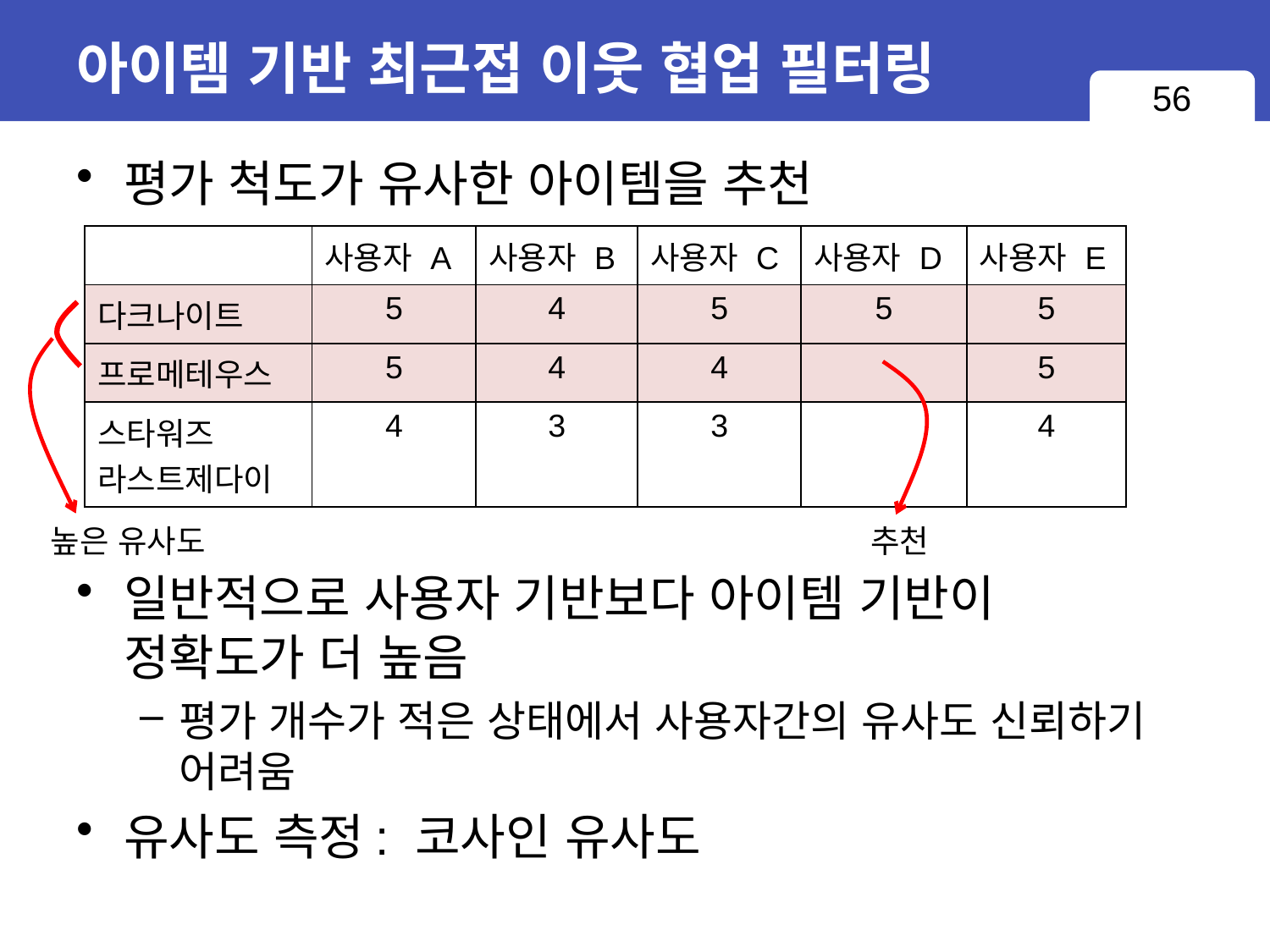

# 아이템 기반 최근접 이웃 협업 필터링
56
평가 척도가 유사한 아이템을 추천

일반적으로 사용자 기반보다 아이템 기반이
정확도가 더 높음
평가 개수가 적은 상태에서 사용자간의 유사도 신뢰하기 어려움
유사도 측정: 코사인 유사도
|  | 사용자 A | 사용자 B | 사용자 C | 사용자 D | 사용자 E |
| --- | --- | --- | --- | --- | --- |
| 다크나이트 | 5 | 4 | 5 | 5 | 5 |
| 프로메테우스 | 5 | 4 | 4 |  | 5 |
| 스타워즈 라스트제다이 | 4 | 3 | 3 |  | 4 |

높은 유사도
추천